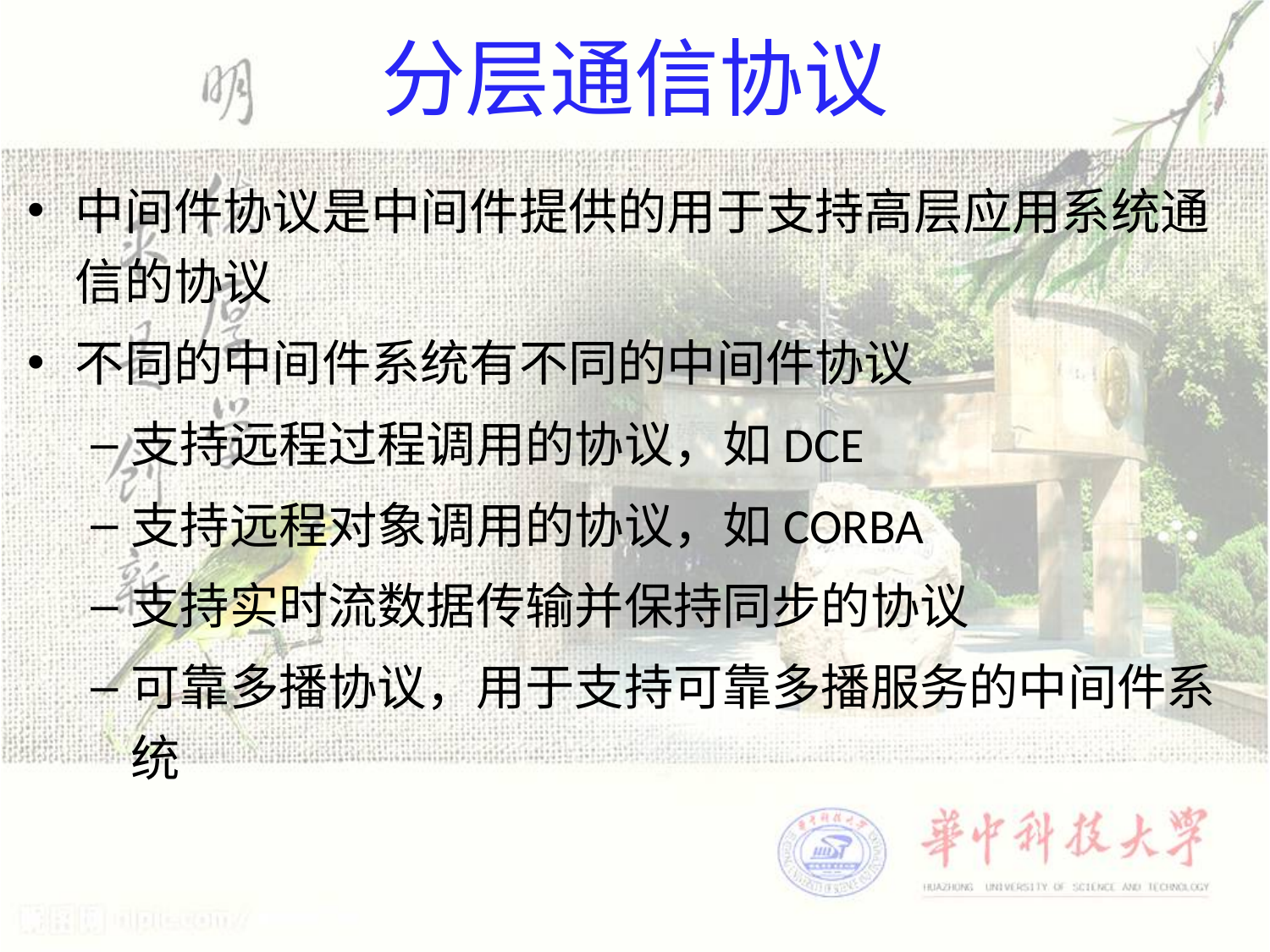

# 分层通信协议
中间件协议是中间件提供的用于支持高层应用系统通信的协议
不同的中间件系统有不同的中间件协议
支持远程过程调用的协议，如DCE
支持远程对象调用的协议，如CORBA
支持实时流数据传输并保持同步的协议
可靠多播协议，用于支持可靠多播服务的中间件系统